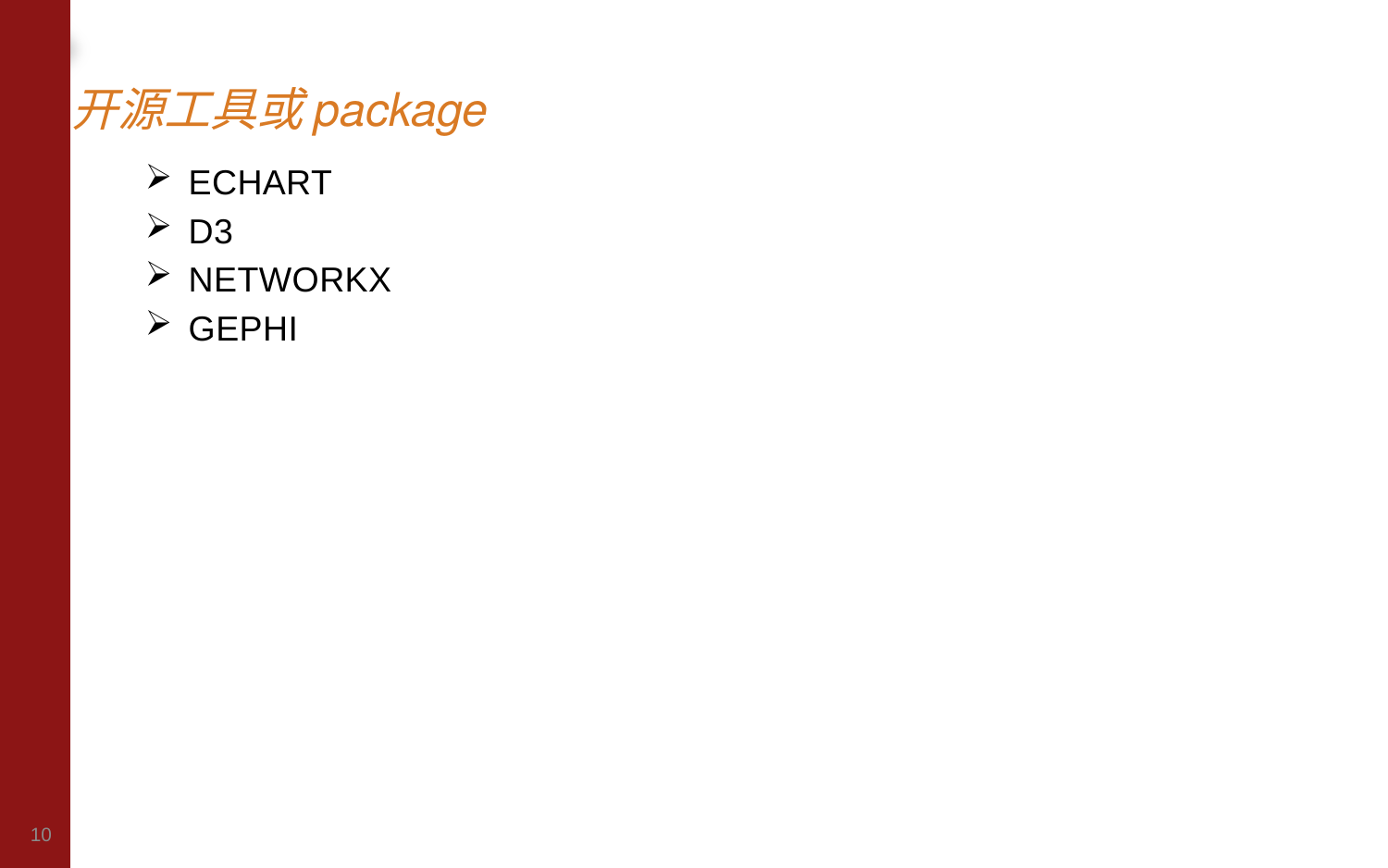

# 开源工具或package
echart
D3
Networkx
Gephi

10